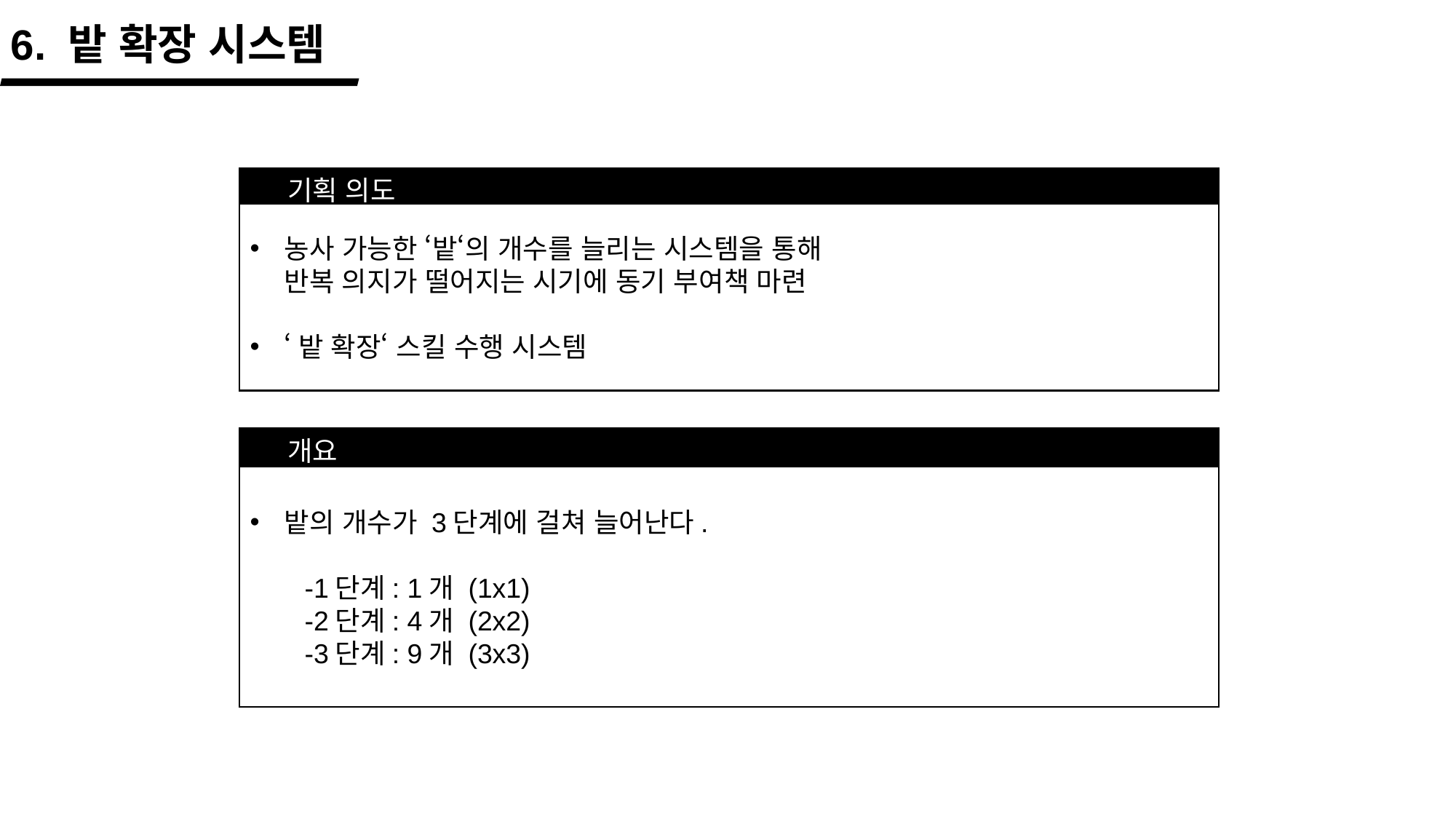

6. 밭 확장 시스템

기획 의도

농사 가능한 ‘밭‘의 개수를 늘리는 시스템을 통해
반복 의지가 떨어지는 시기에 동기 부여책 마련

‘밭 확장‘ 스킬 수행 시스템
개요

밭의 개수가 3단계에 걸쳐 늘어난다.

-1단계: 1개 (1x1)
-2단계: 4개 (2x2)
-3단계: 9개 (3x3)